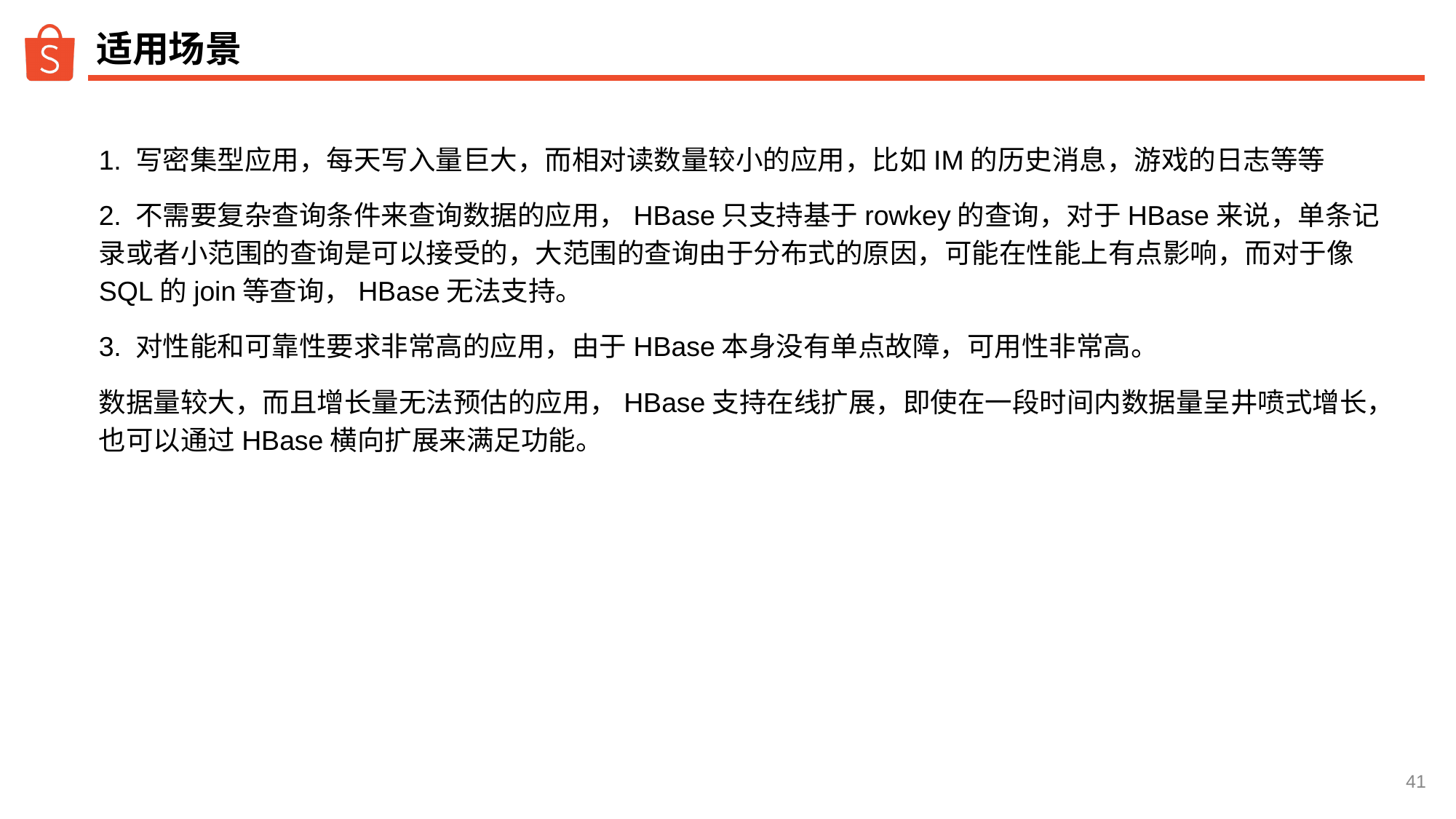

# 适用场景
1. 写密集型应用，每天写入量巨大，而相对读数量较小的应用，比如IM的历史消息，游戏的日志等等
2. 不需要复杂查询条件来查询数据的应用，HBase只支持基于rowkey的查询，对于HBase来说，单条记录或者小范围的查询是可以接受的，大范围的查询由于分布式的原因，可能在性能上有点影响，而对于像SQL的join等查询，HBase无法支持。
3. 对性能和可靠性要求非常高的应用，由于HBase本身没有单点故障，可用性非常高。
数据量较大，而且增长量无法预估的应用，HBase支持在线扩展，即使在一段时间内数据量呈井喷式增长，也可以通过HBase横向扩展来满足功能。
41